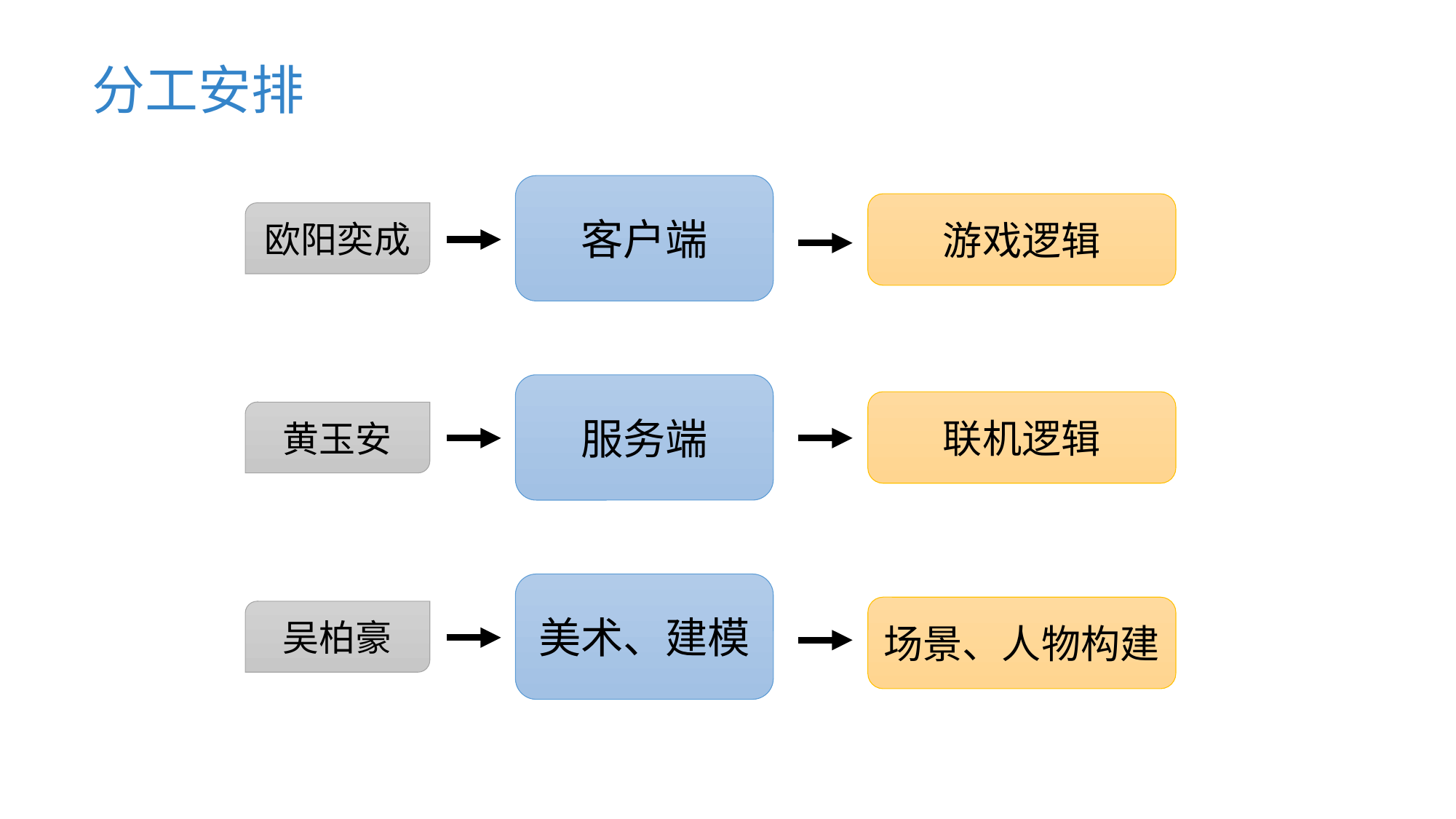

分工安排
客户端
游戏逻辑
欧阳奕成
服务端
联机逻辑
黄玉安
美术、建模
场景、人物构建
吴柏豪